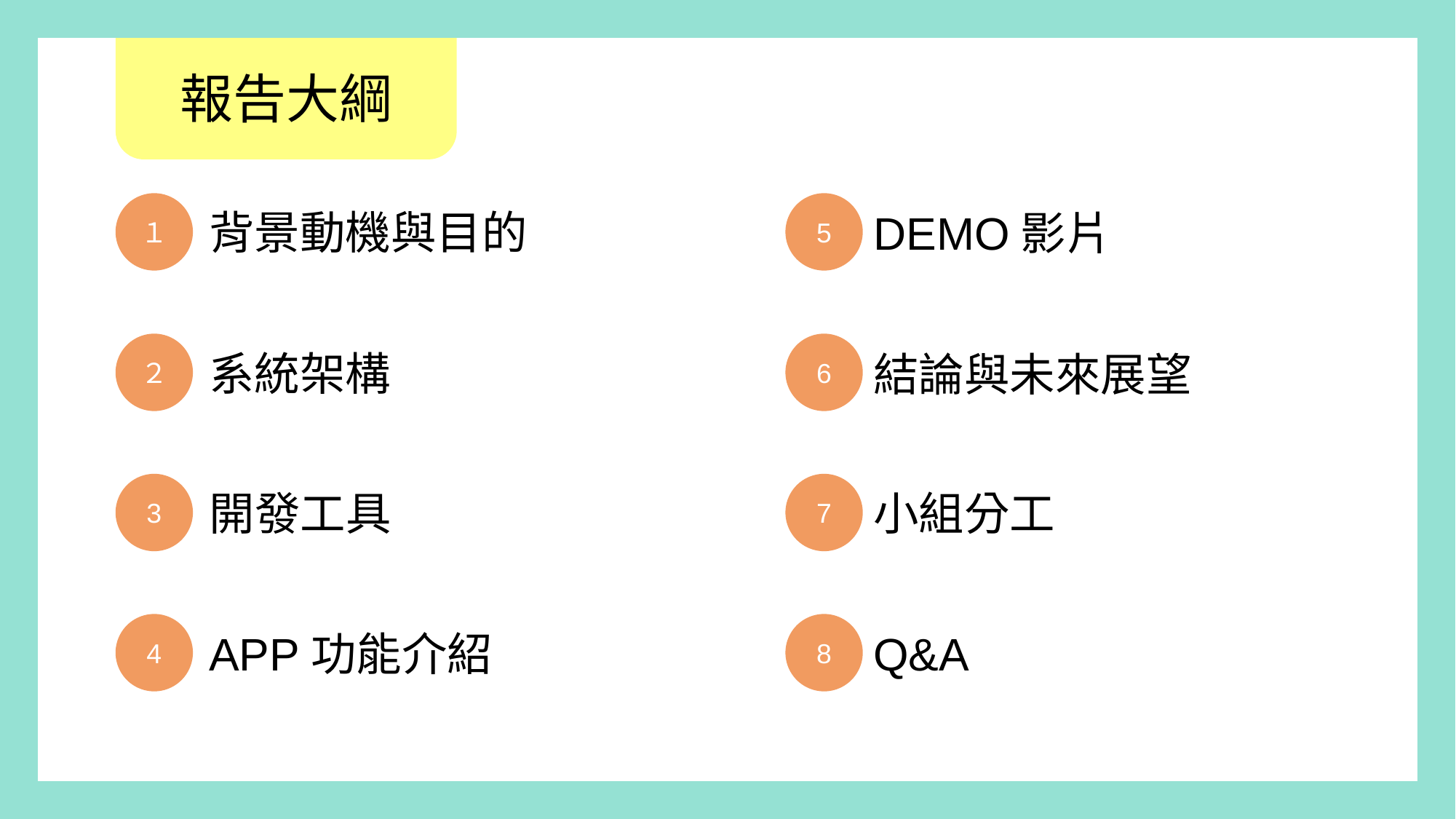

報告大綱
１
背景動機與目的
5
DEMO影片
２
系統架構
6
結論與未來展望
3
開發工具
7
小組分工
4
APP功能介紹
8
Q&A